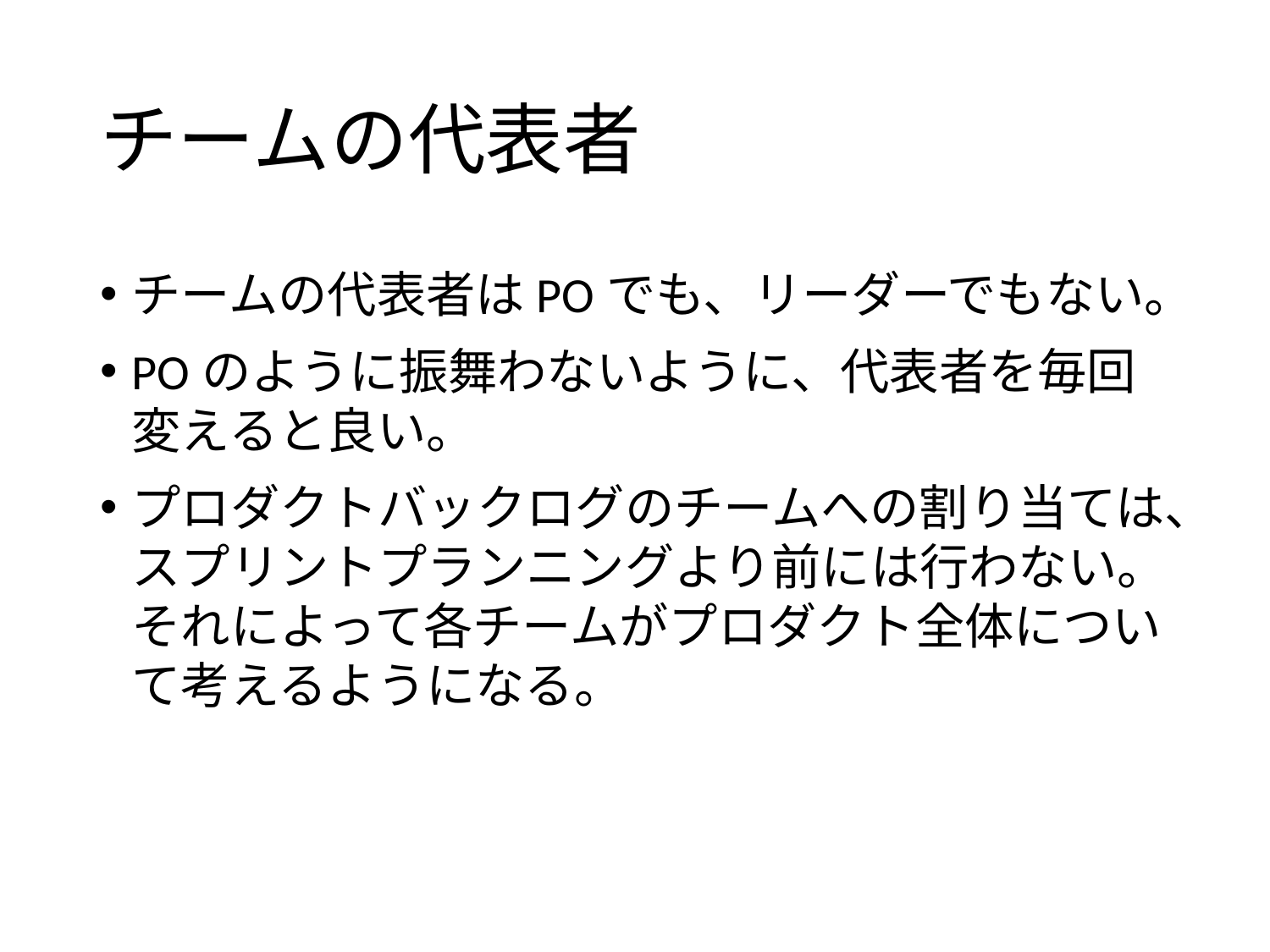

# チームの代表者
チームの代表者はPOでも、リーダーでもない。
POのように振舞わないように、代表者を毎回変えると良い。
プロダクトバックログのチームへの割り当ては、スプリントプランニングより前には行わない。それによって各チームがプロダクト全体について考えるようになる。